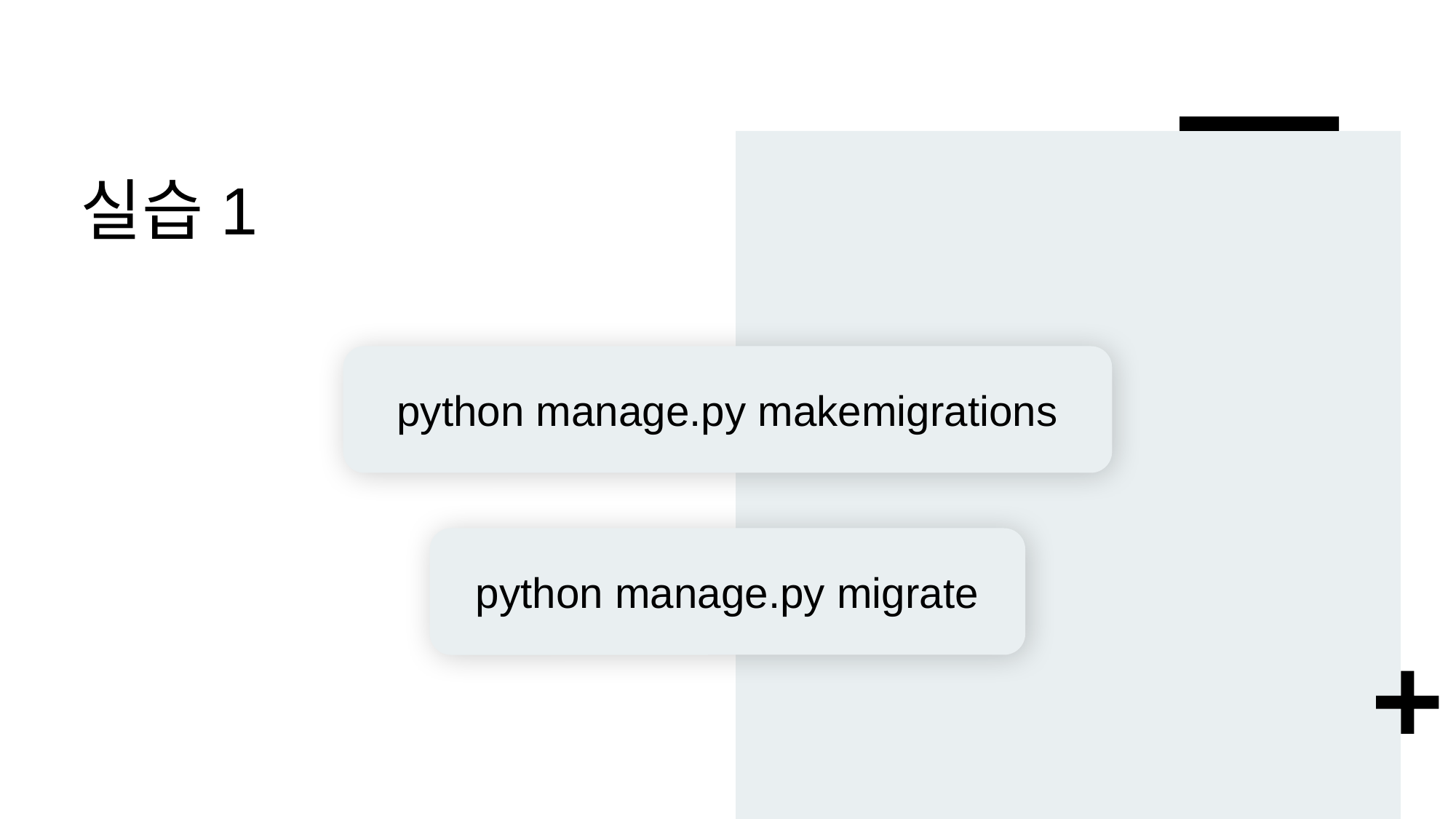

# 실습1
python manage.py makemigrations
python manage.py migrate